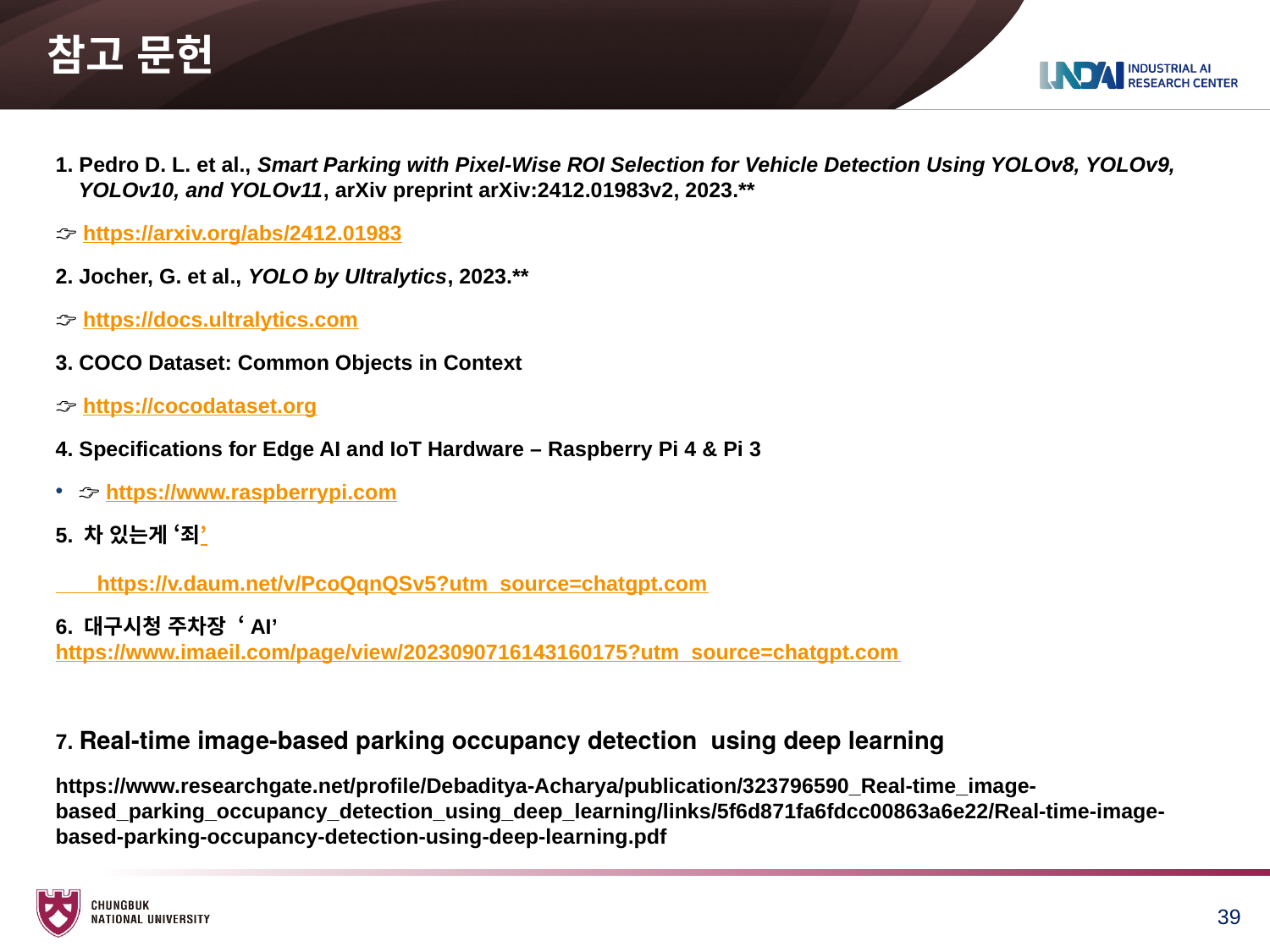

# 참고 문헌
1. Pedro D. L. et al., Smart Parking with Pixel-Wise ROI Selection for Vehicle Detection Using YOLOv8, YOLOv9, YOLOv10, and YOLOv11, arXiv preprint arXiv:2412.01983v2, 2023.**
👉 https://arxiv.org/abs/2412.01983
2. Jocher, G. et al., YOLO by Ultralytics, 2023.**
👉 https://docs.ultralytics.com
3. COCO Dataset: Common Objects in Context
👉 https://cocodataset.org
4. Specifications for Edge AI and IoT Hardware – Raspberry Pi 4 & Pi 3
👉 https://www.raspberrypi.com
5. 차 있는게 ‘죄’
       https://v.daum.net/v/PcoQqnQSv5?utm_source=chatgpt.com
6. 대구시청 주차장  ‘AI’				 https://www.imaeil.com/page/view/2023090716143160175?utm_source=chatgpt.com

7. Real-time image-based parking occupancy detection  using deep learning
https://www.researchgate.net/profile/Debaditya-Acharya/publication/323796590_Real-time_image-based_parking_occupancy_detection_using_deep_learning/links/5f6d871fa6fdcc00863a6e22/Real-time-image-based-parking-occupancy-detection-using-deep-learning.pdf